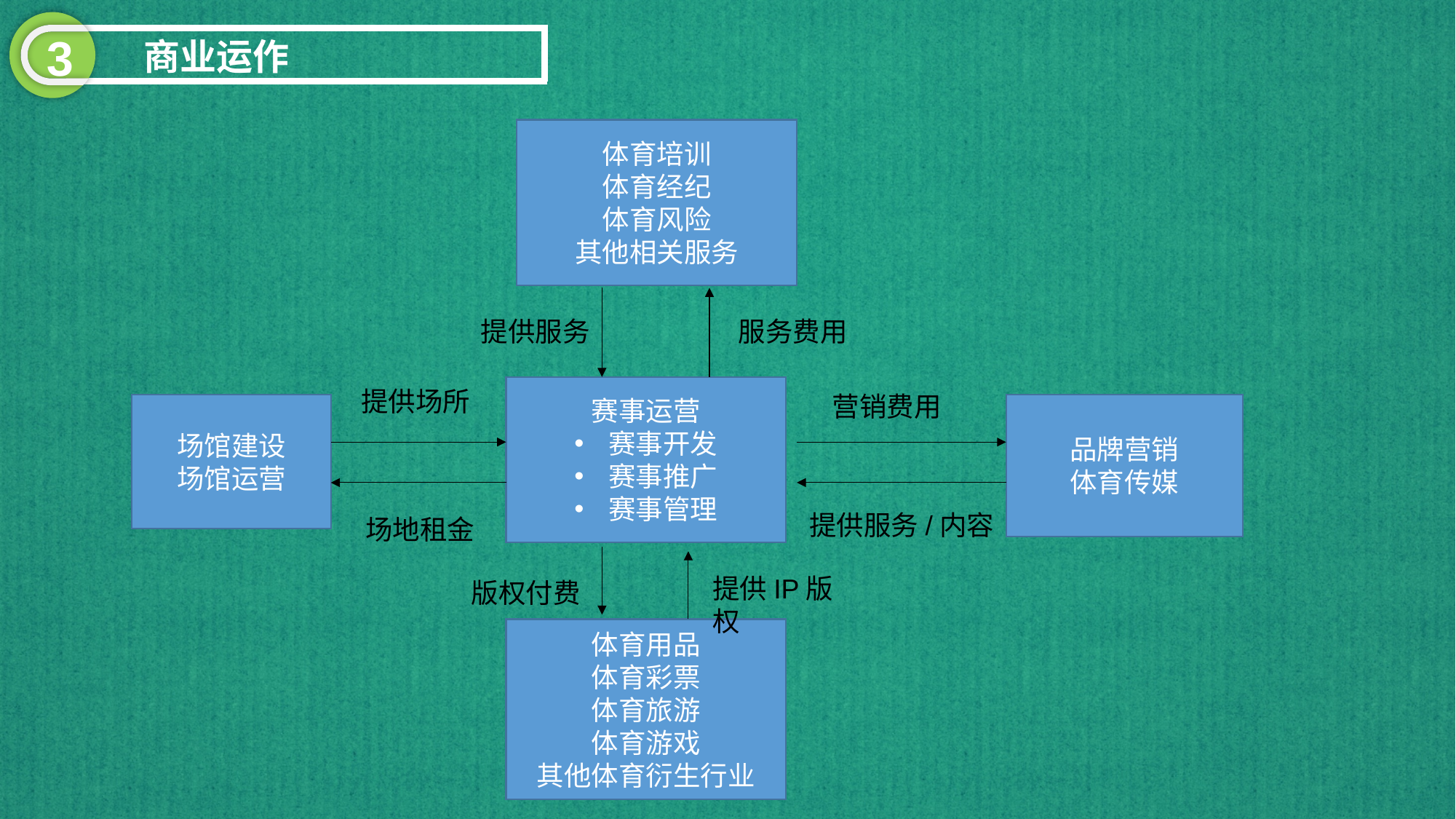

3
商业运作
体育培训
体育经纪
体育风险
其他相关服务
提供服务
服务费用
赛事运营
赛事开发
赛事推广
赛事管理
提供场所
营销费用
场馆建设
场馆运营
品牌营销
体育传媒
提供服务/内容
场地租金
提供IP版权
版权付费
体育用品
体育彩票
体育旅游
体育游戏
其他体育衍生行业